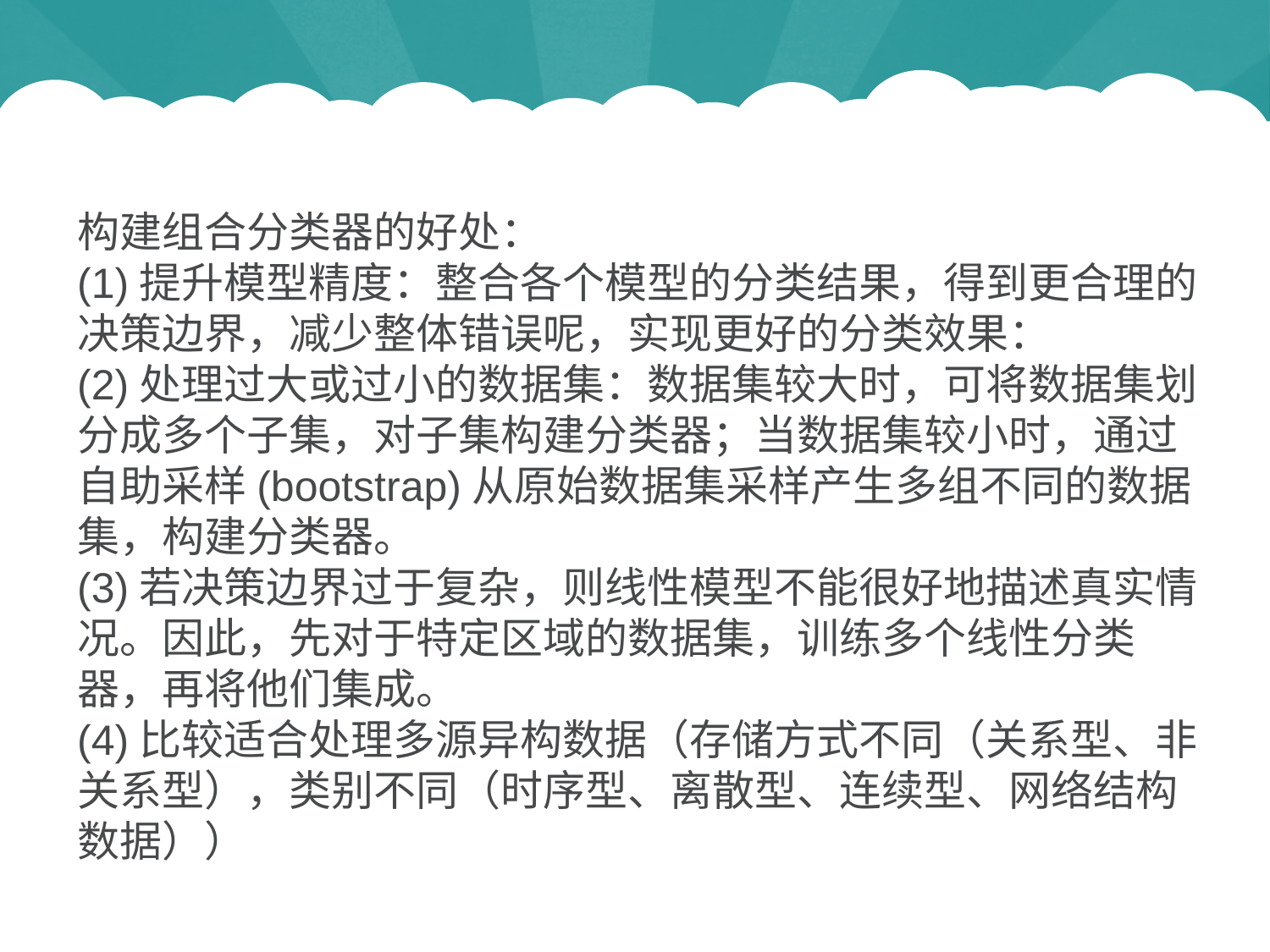

构建组合分类器的好处：
(1)提升模型精度：整合各个模型的分类结果，得到更合理的决策边界，减少整体错误呢，实现更好的分类效果：
(2)处理过大或过小的数据集：数据集较大时，可将数据集划分成多个子集，对子集构建分类器；当数据集较小时，通过自助采样(bootstrap)从原始数据集采样产生多组不同的数据集，构建分类器。
(3)若决策边界过于复杂，则线性模型不能很好地描述真实情况。因此，先对于特定区域的数据集，训练多个线性分类器，再将他们集成。
(4)比较适合处理多源异构数据（存储方式不同（关系型、非关系型），类别不同（时序型、离散型、连续型、网络结构数据））